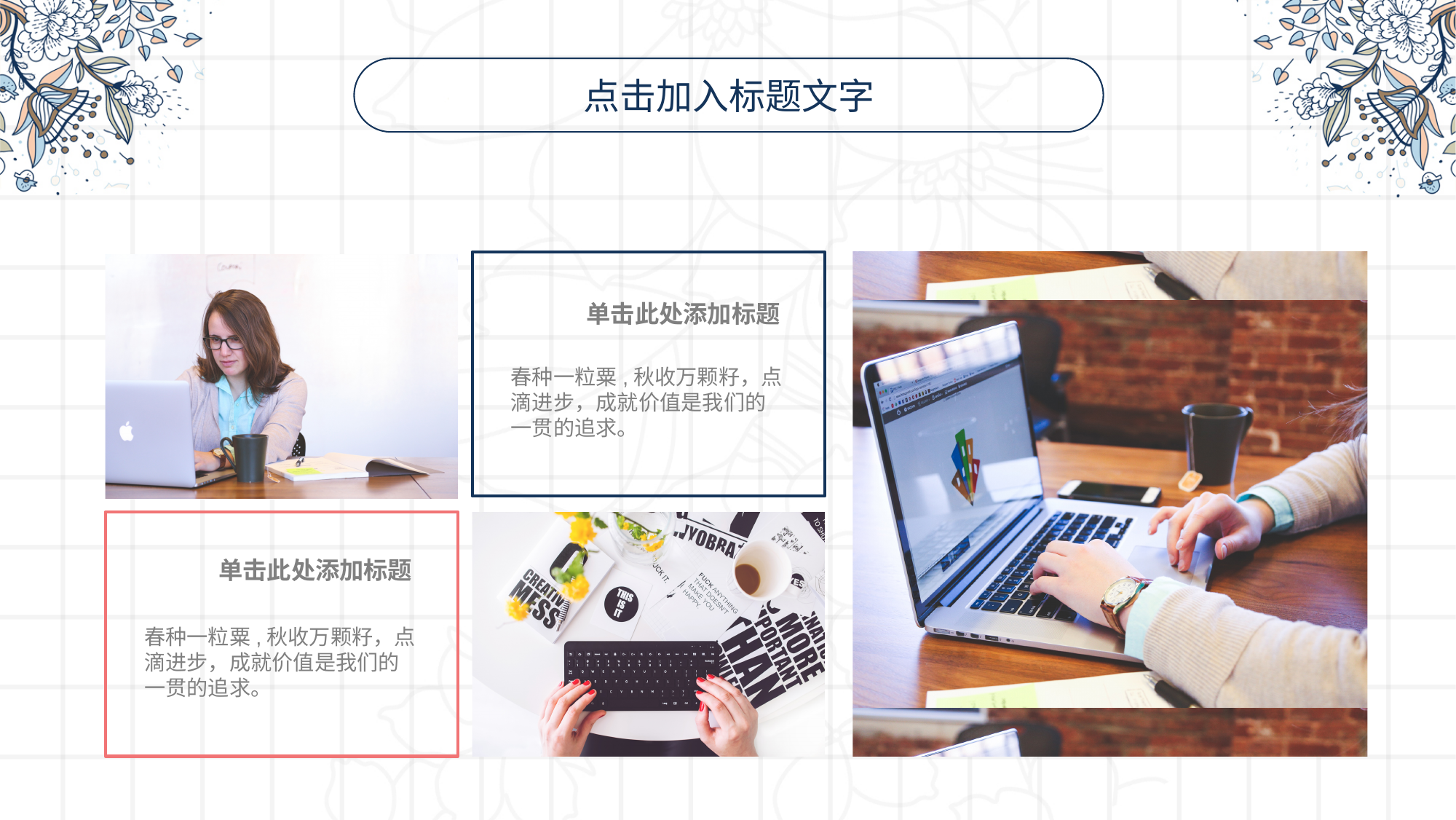

点击加入标题文字

单击此处添加标题
春种一粒粟,秋收万颗籽，点滴进步，成就价值是我们的一贯的追求。

单击此处添加标题
春种一粒粟,秋收万颗籽，点滴进步，成就价值是我们的一贯的追求。